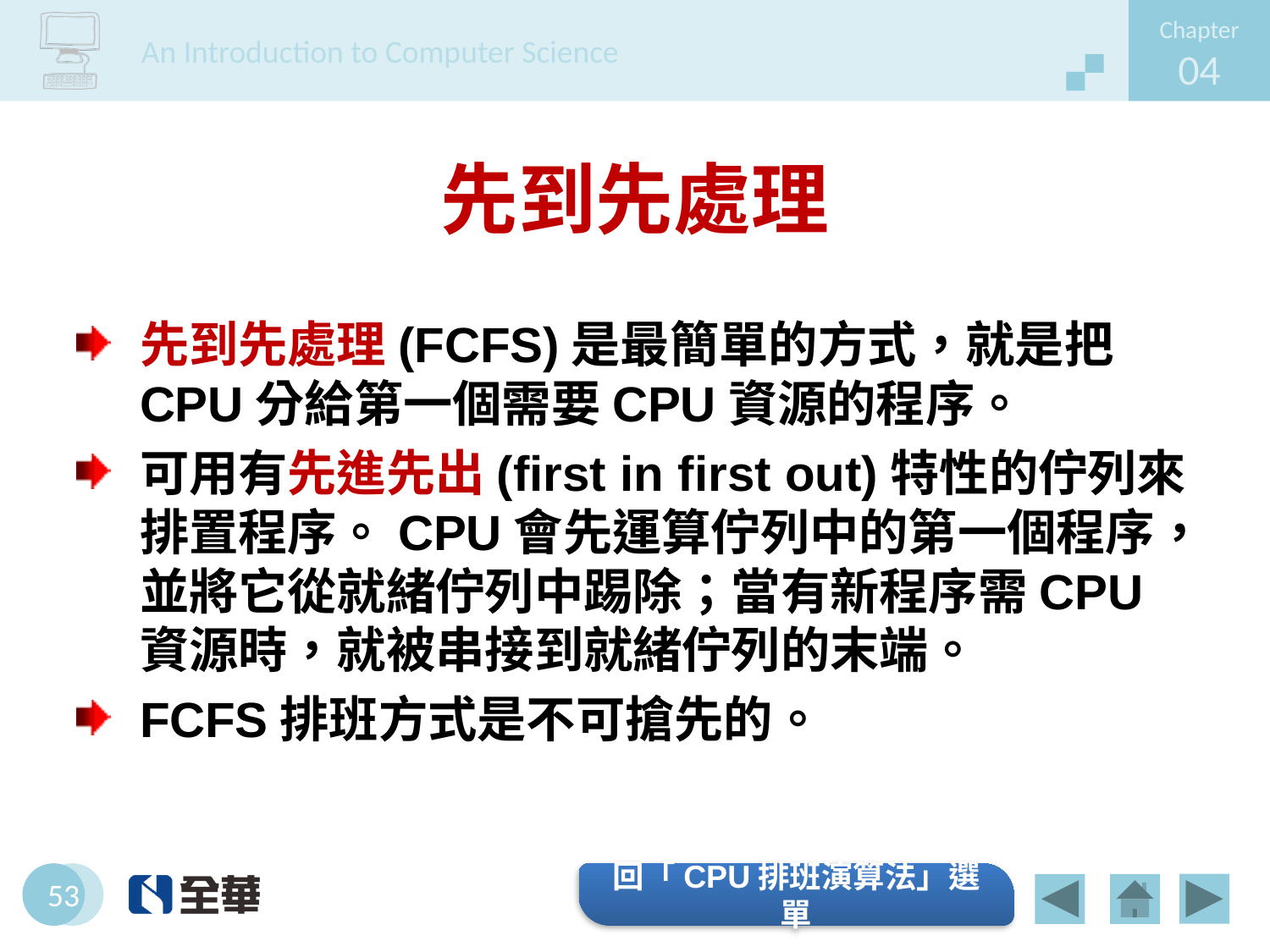

# 先到先處理
先到先處理(FCFS)是最簡單的方式，就是把CPU分給第一個需要CPU資源的程序。
可用有先進先出(first in first out)特性的佇列來排置程序。CPU會先運算佇列中的第一個程序，並將它從就緒佇列中踢除；當有新程序需CPU資源時，就被串接到就緒佇列的末端。
FCFS排班方式是不可搶先的。
回「CPU排班演算法」選單